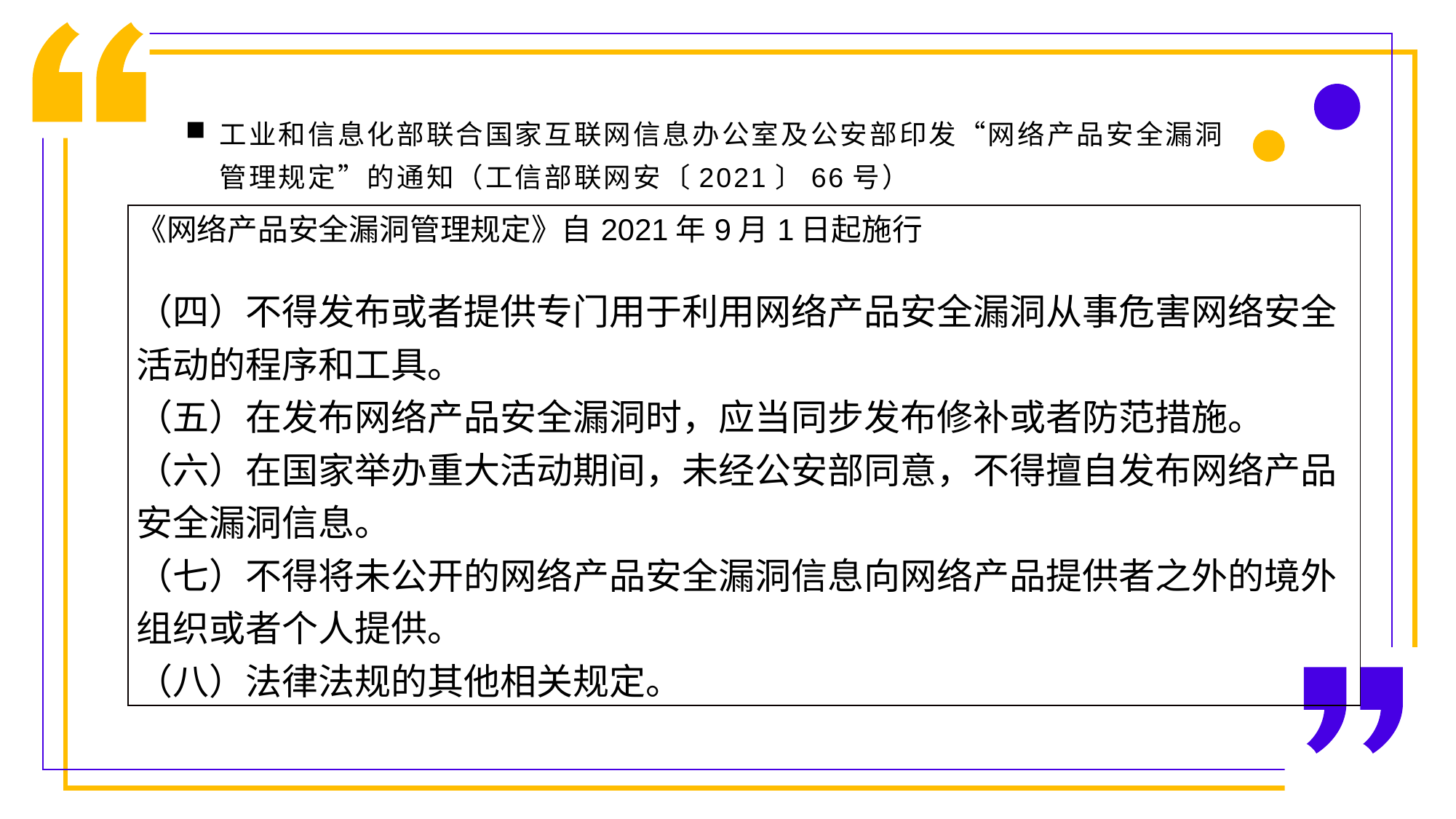

工业和信息化部联合国家互联网信息办公室及公安部印发“网络产品安全漏洞管理规定”的通知（工信部联网安〔2021〕66号）

| 《网络产品安全漏洞管理规定》自2021年9月1日起施行 （四）不得发布或者提供专门用于利用网络产品安全漏洞从事危害网络安全活动的程序和工具。 （五）在发布网络产品安全漏洞时，应当同步发布修补或者防范措施。 （六）在国家举办重大活动期间，未经公安部同意，不得擅自发布网络产品安全漏洞信息。 （七）不得将未公开的网络产品安全漏洞信息向网络产品提供者之外的境外组织或者个人提供。 （八）法律法规的其他相关规定。 |
| --- |